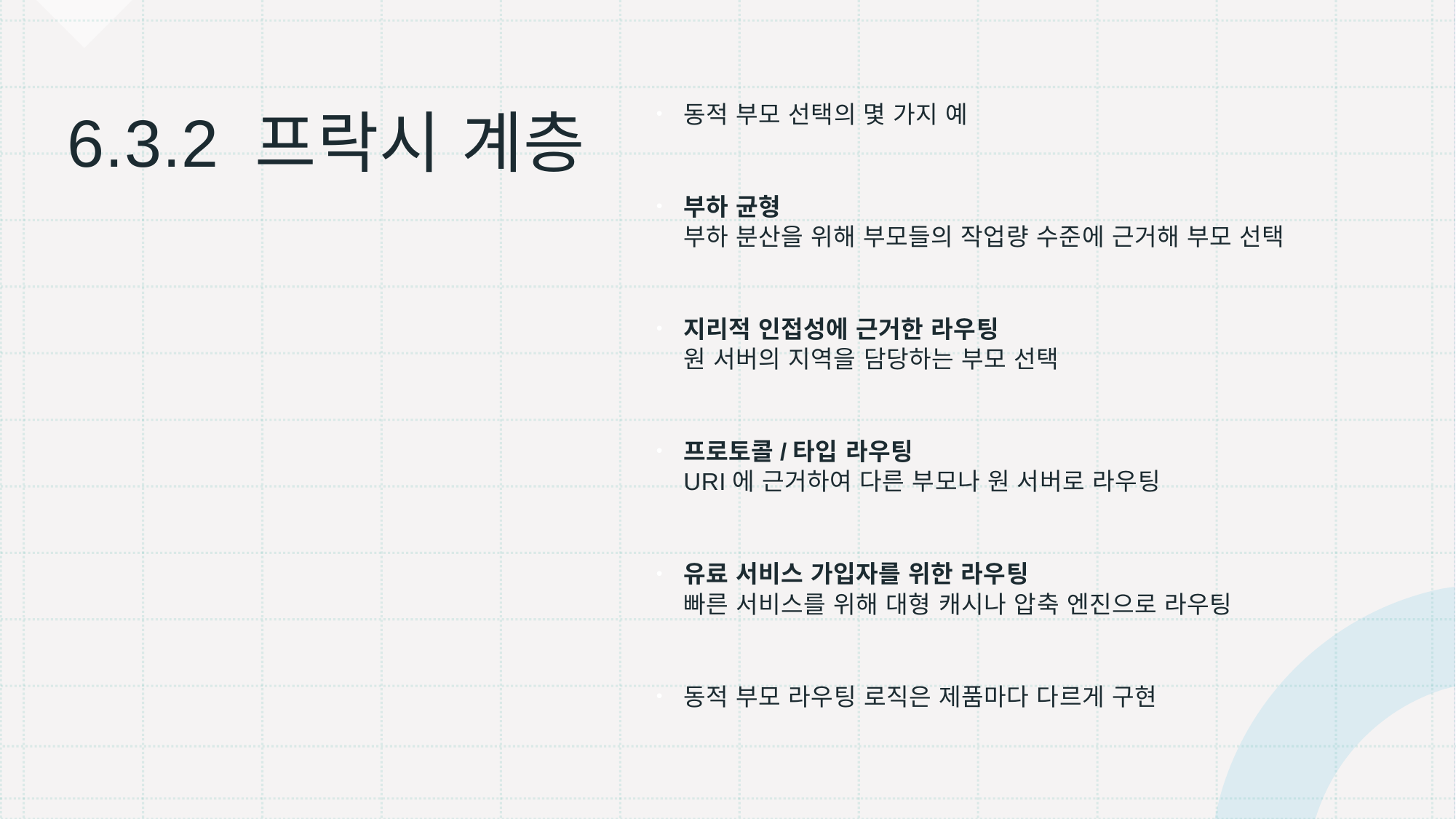

동적 부모 선택의 몇 가지 예

부하 균형
부하 분산을 위해 부모들의 작업량 수준에 근거해 부모 선택

지리적 인접성에 근거한 라우팅
원 서버의 지역을 담당하는 부모 선택

프로토콜/타입 라우팅
URI에 근거하여 다른 부모나 원 서버로 라우팅

유료 서비스 가입자를 위한 라우팅
빠른 서비스를 위해 대형 캐시나 압축 엔진으로 라우팅

동적 부모 라우팅 로직은 제품마다 다르게 구현
# 6.3.2 프락시 계층